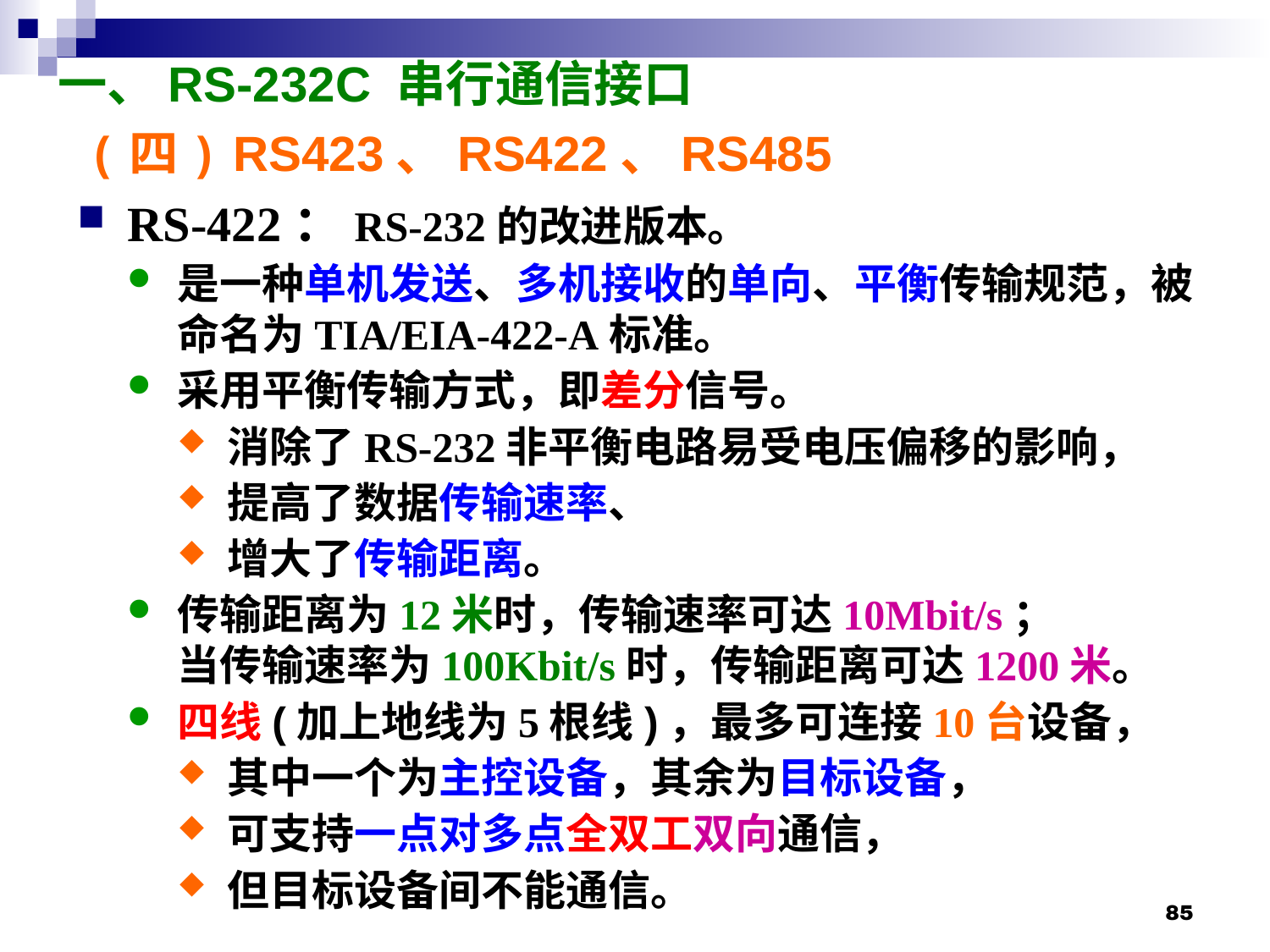

# 一、RS-232C 串行通信接口
(四) RS423、RS422、RS485
RS-422：RS-232的改进版本。
是一种单机发送、多机接收的单向、平衡传输规范，被命名为TIA/EIA-422-A标准。
采用平衡传输方式，即差分信号。
消除了RS-232非平衡电路易受电压偏移的影响，
提高了数据传输速率、
增大了传输距离。
传输距离为12米时，传输速率可达10Mbit/s；
当传输速率为100Kbit/s时，传输距离可达1200米。
四线(加上地线为5根线)，最多可连接10台设备，
其中一个为主控设备，其余为目标设备，
可支持一点对多点全双工双向通信，
但目标设备间不能通信。
85